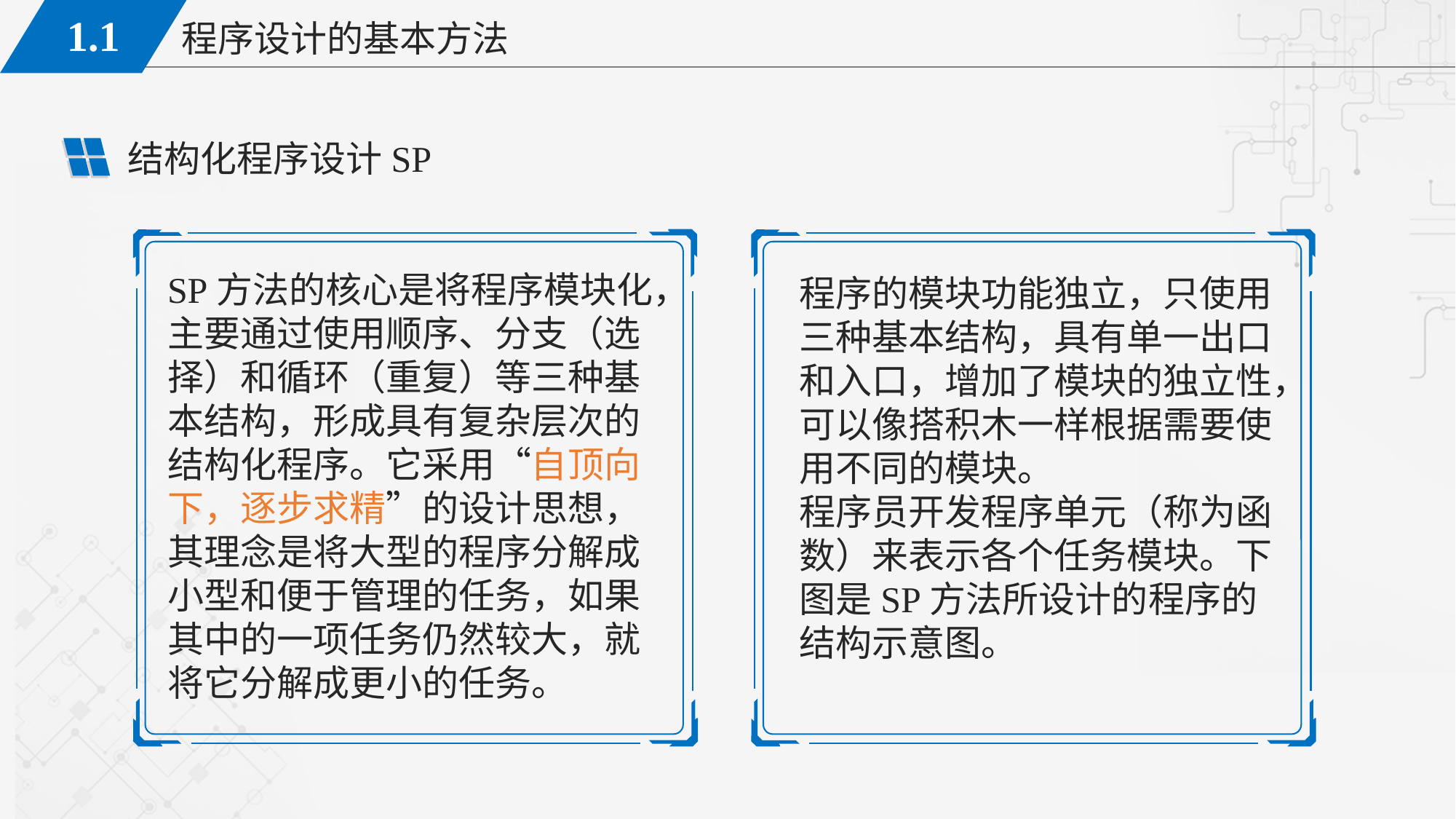

结构化程序设计SP

SP方法的核心是将程序模块化，主要通过使用顺序、分支（选择）和循环（重复）等三种基本结构，形成具有复杂层次的结构化程序。它采用“自顶向下，逐步求精”的设计思想，其理念是将大型的程序分解成小型和便于管理的任务，如果其中的一项任务仍然较大，就将它分解成更小的任务。

程序的模块功能独立，只使用三种基本结构，具有单一出口和入口，增加了模块的独立性，可以像搭积木一样根据需要使用不同的模块。
程序员开发程序单元（称为函数）来表示各个任务模块。下图是SP方法所设计的程序的结构示意图。